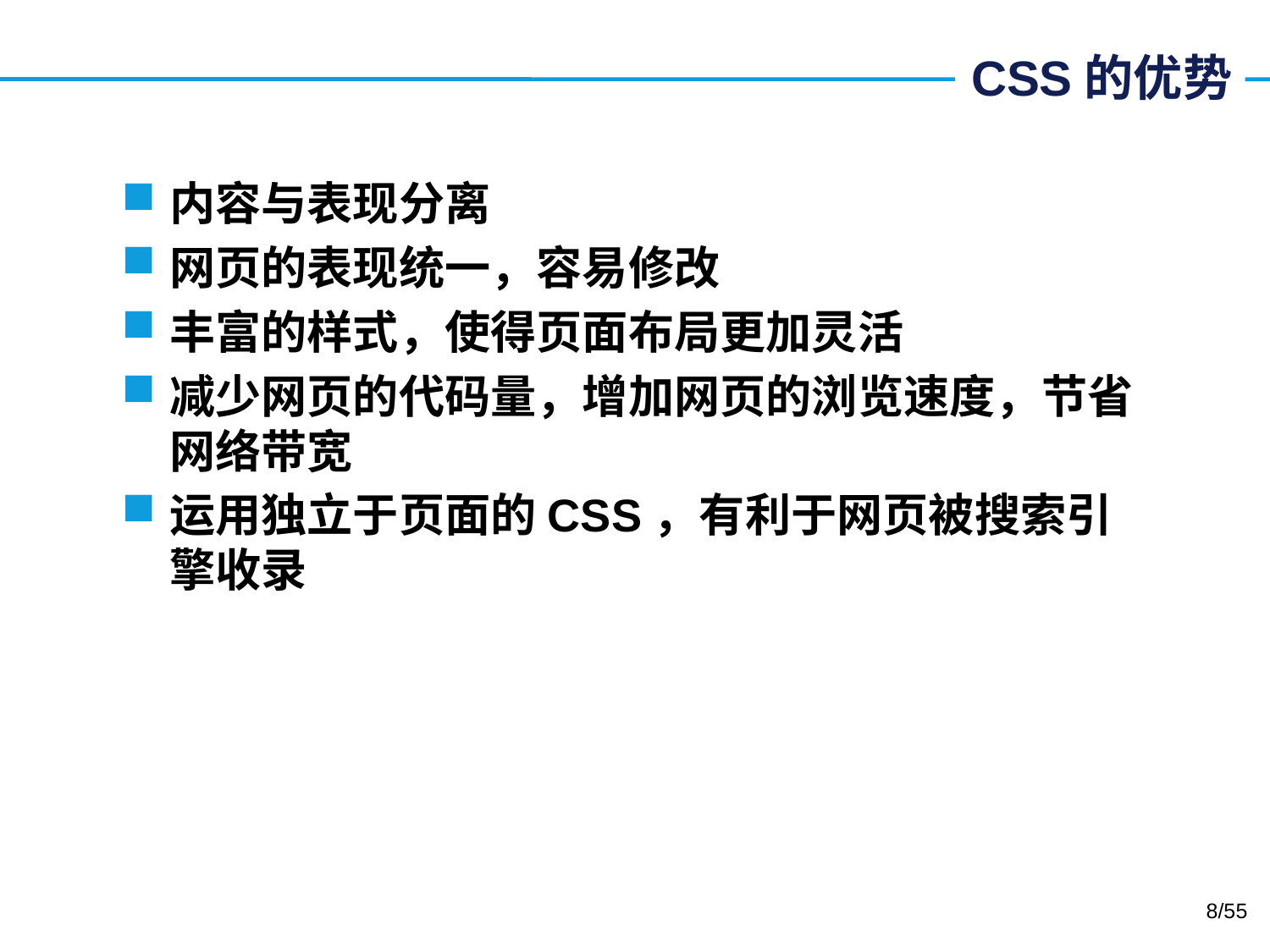

# CSS的优势
内容与表现分离
网页的表现统一，容易修改
丰富的样式，使得页面布局更加灵活
减少网页的代码量，增加网页的浏览速度，节省网络带宽
运用独立于页面的CSS，有利于网页被搜索引擎收录
8/55